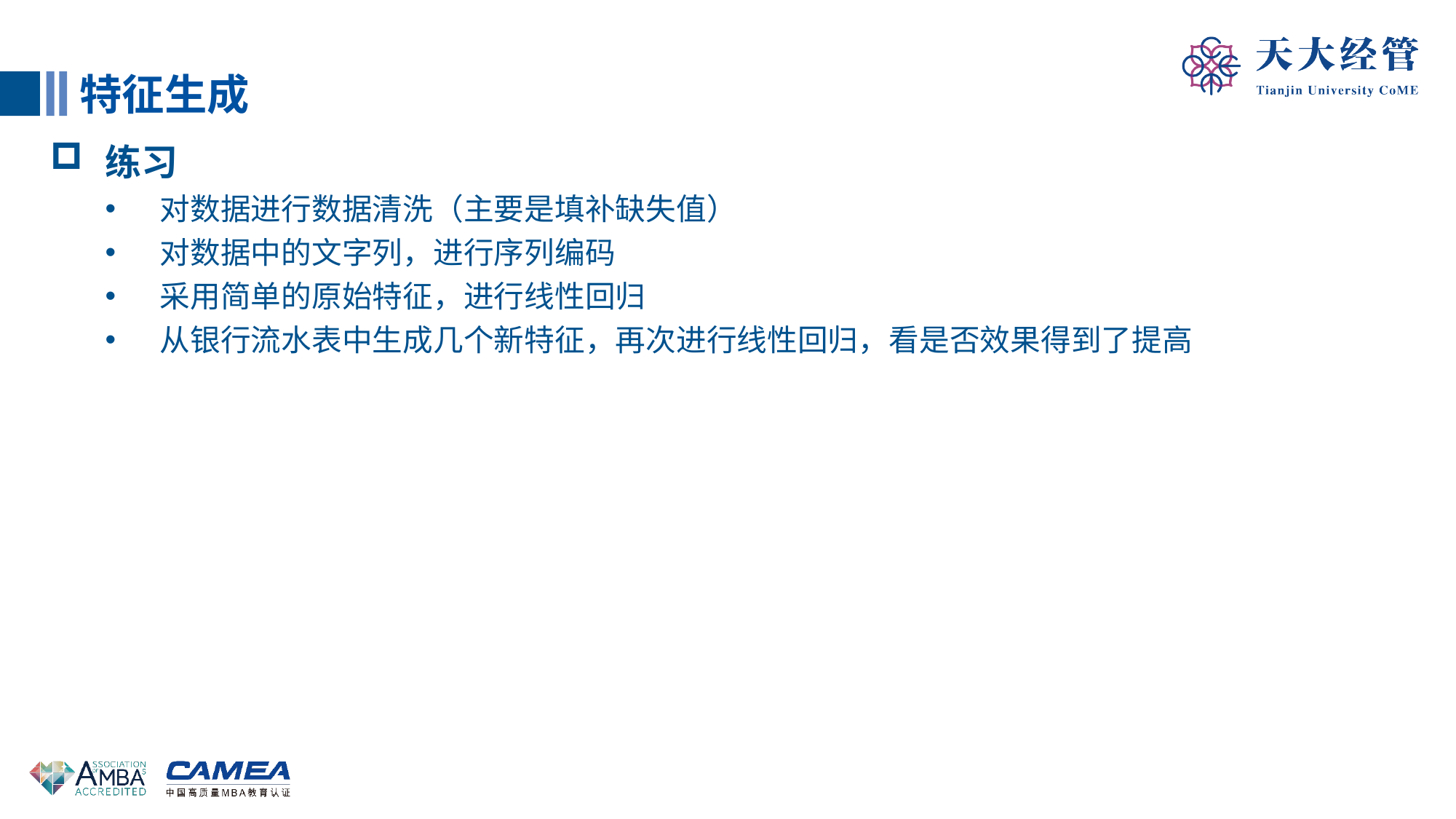

特征生成

练习
对数据进行数据清洗（主要是填补缺失值）
对数据中的文字列，进行序列编码
采用简单的原始特征，进行线性回归
从银行流水表中生成几个新特征，再次进行线性回归，看是否效果得到了提高